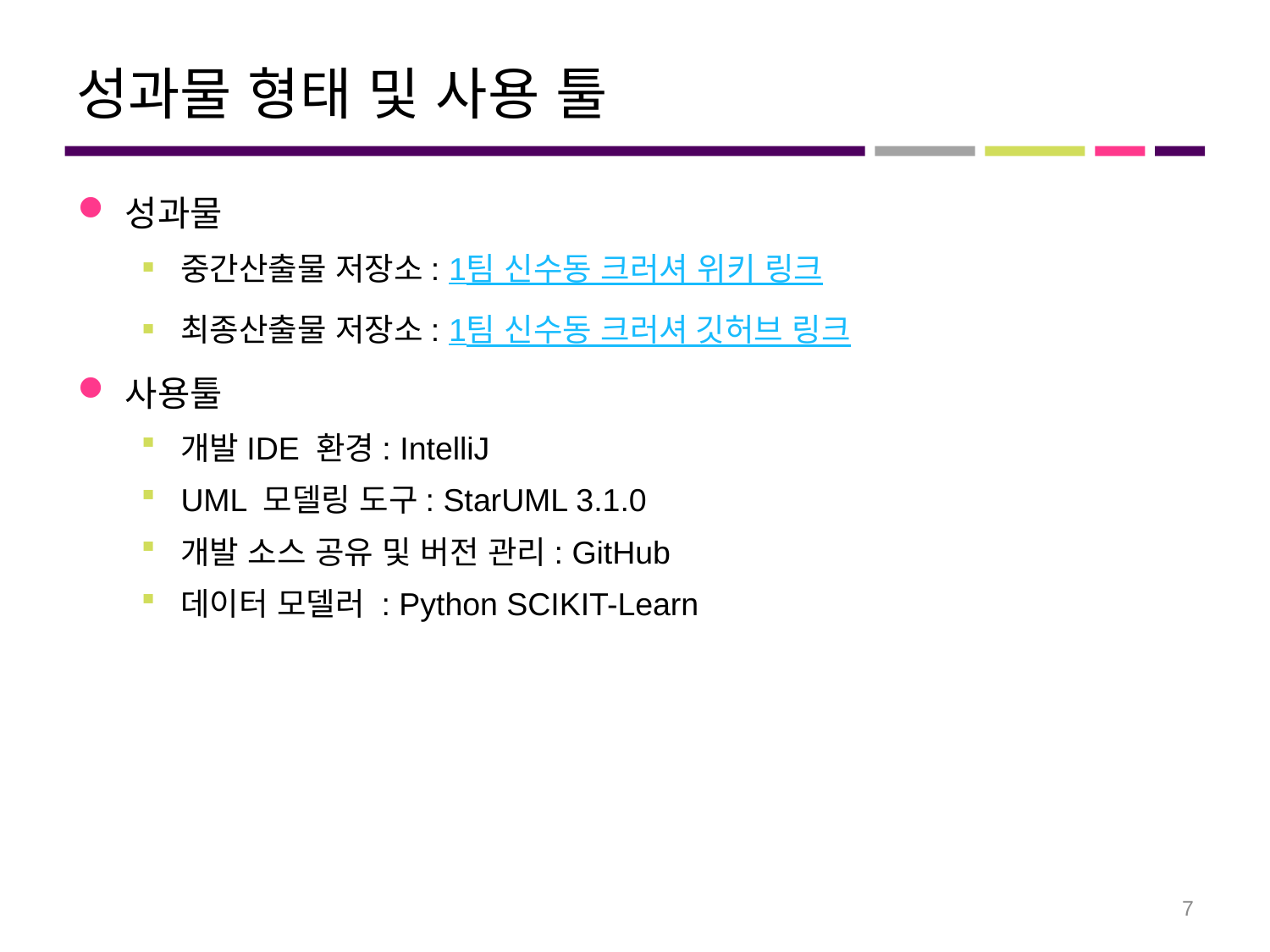

# 성과물 형태 및 사용 툴
성과물
중간산출물 저장소: 1팀 신수동 크러셔 위키 링크
최종산출물 저장소: 1팀 신수동 크러셔 깃허브 링크
사용툴
개발IDE 환경: IntelliJ
UML 모델링 도구: StarUML 3.1.0
개발 소스 공유 및 버전 관리: GitHub
데이터 모델러 : Python SCIKIT-Learn

7